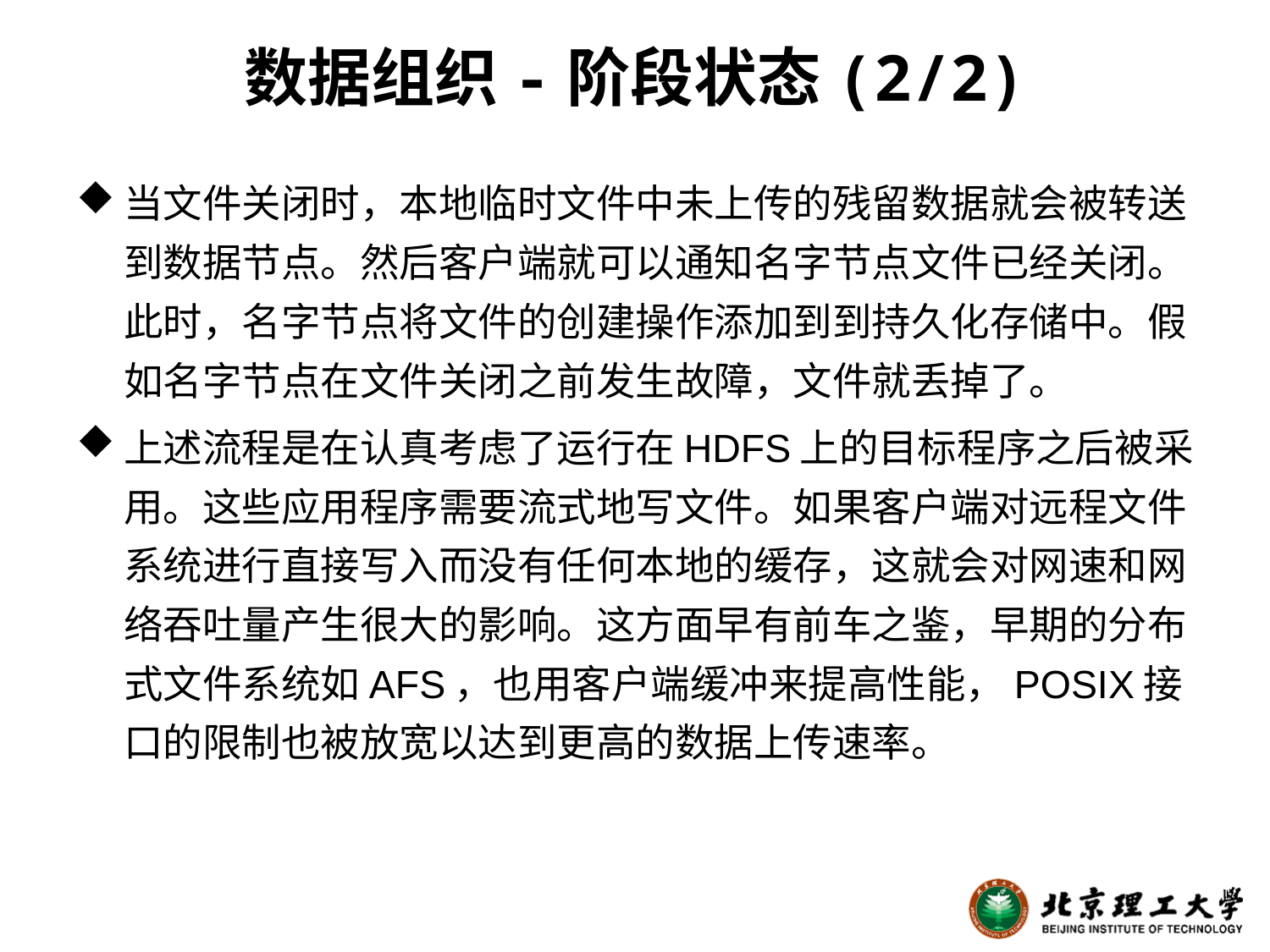

# 数据组织-阶段状态(2/2)
当文件关闭时，本地临时文件中未上传的残留数据就会被转送到数据节点。然后客户端就可以通知名字节点文件已经关闭。此时，名字节点将文件的创建操作添加到到持久化存储中。假如名字节点在文件关闭之前发生故障，文件就丢掉了。
上述流程是在认真考虑了运行在HDFS上的目标程序之后被采用。这些应用程序需要流式地写文件。如果客户端对远程文件系统进行直接写入而没有任何本地的缓存，这就会对网速和网络吞吐量产生很大的影响。这方面早有前车之鉴，早期的分布式文件系统如AFS，也用客户端缓冲来提高性能，POSIX接口的限制也被放宽以达到更高的数据上传速率。